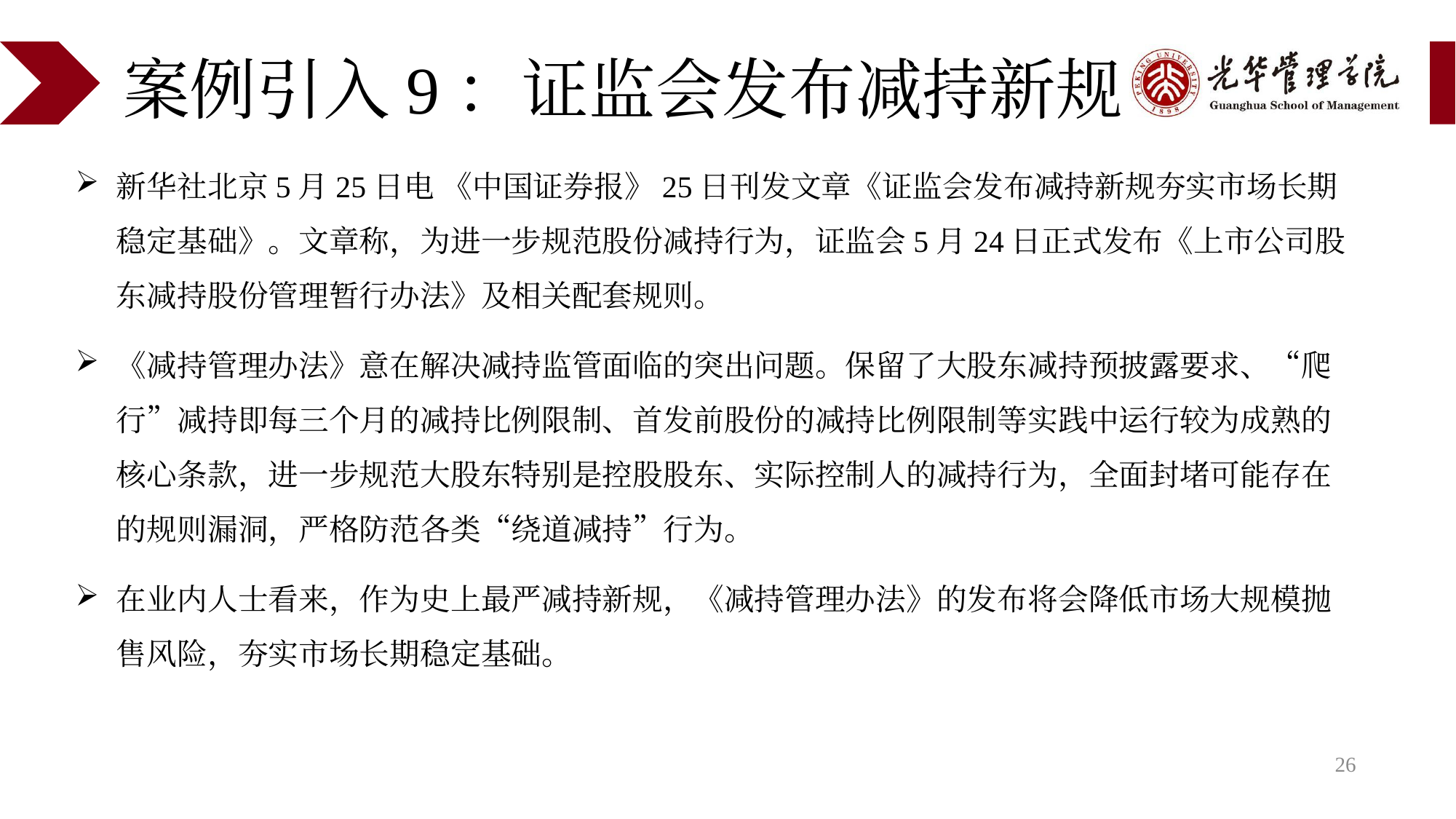

# 案例引入9：证监会发布减持新规
新华社北京5月25日电 《中国证券报》25日刊发文章《证监会发布减持新规夯实市场长期稳定基础》。文章称，为进一步规范股份减持行为，证监会5月24日正式发布《上市公司股东减持股份管理暂行办法》及相关配套规则。
《减持管理办法》意在解决减持监管面临的突出问题。保留了大股东减持预披露要求、“爬行”减持即每三个月的减持比例限制、首发前股份的减持比例限制等实践中运行较为成熟的核心条款，进一步规范大股东特别是控股股东、实际控制人的减持行为，全面封堵可能存在的规则漏洞，严格防范各类“绕道减持”行为。
在业内人士看来，作为史上最严减持新规，《减持管理办法》的发布将会降低市场大规模抛售风险，夯实市场长期稳定基础。

26